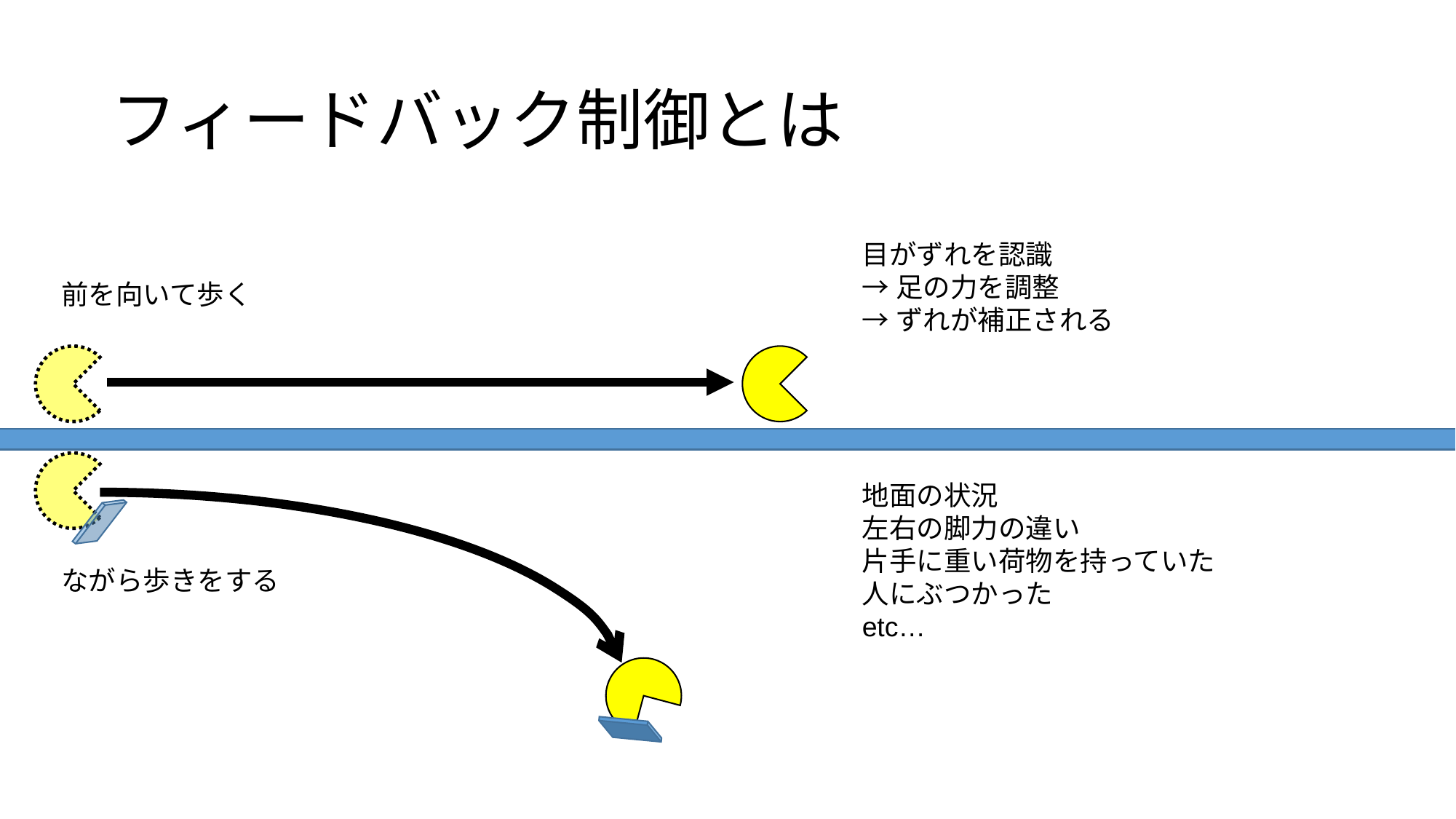

# フィードバック制御とは
目がずれを認識
→足の力を調整
→ずれが補正される
前を向いて歩く

地面の状況
左右の脚力の違い
片手に重い荷物を持っていた
人にぶつかった
etc…

ながら歩きをする